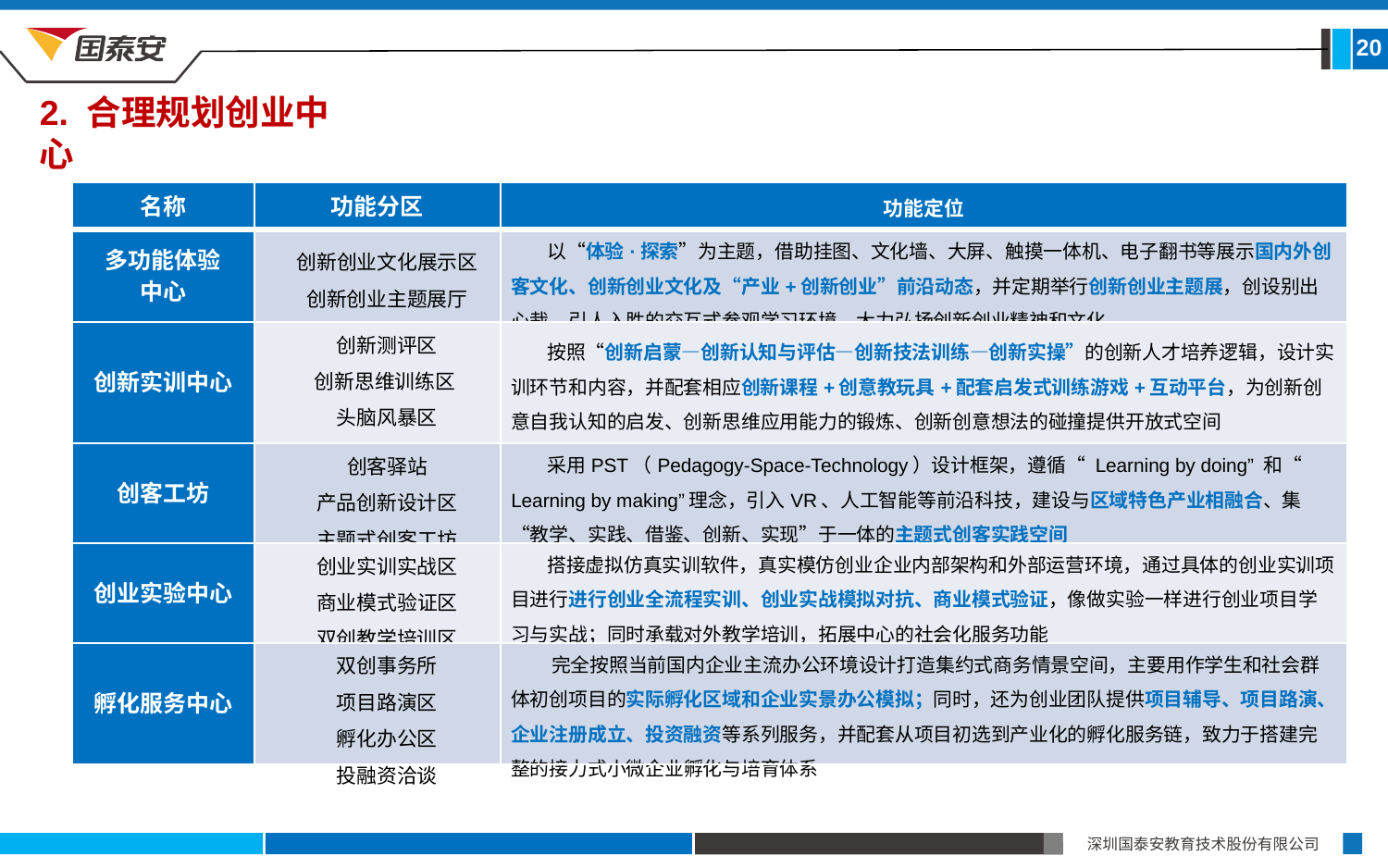

20
2. 合理规划创业中心
| 名称 | 功能分区 | 功能定位 |
| --- | --- | --- |
| 多功能体验 中心 | 创新创业文化展示区 创新创业主题展厅 | 以“体验·探索”为主题，借助挂图、文化墙、大屏、触摸一体机、电子翻书等展示国内外创客文化、创新创业文化及“产业+创新创业”前沿动态，并定期举行创新创业主题展，创设别出心裁、引人入胜的交互式参观学习环境，大力弘扬创新创业精神和文化 |
| 创新实训中心 | 创新测评区 创新思维训练区 头脑风暴区 专业/产业创新拓展区 | 按照“创新启蒙—创新认知与评估—创新技法训练—创新实操”的创新人才培养逻辑，设计实训环节和内容，并配套相应创新课程+创意教玩具+配套启发式训练游戏+互动平台，为创新创意自我认知的启发、创新思维应用能力的锻炼、创新创意想法的碰撞提供开放式空间 |
| 创客工坊 | 创客驿站 产品创新设计区 主题式创客工坊 | 采用PST（Pedagogy-Space-Technology）设计框架，遵循“ Learning by doing” 和“ Learning by making”理念，引入VR、人工智能等前沿科技，建设与区域特色产业相融合、集“教学、实践、借鉴、创新、实现”于一体的主题式创客实践空间 |
| 创业实验中心 | 创业实训实战区 商业模式验证区 双创教学培训区 | 搭接虚拟仿真实训软件，真实模仿创业企业内部架构和外部运营环境，通过具体的创业实训项目进行进行创业全流程实训、创业实战模拟对抗、商业模式验证，像做实验一样进行创业项目学习与实战；同时承载对外教学培训，拓展中心的社会化服务功能 |
| 孵化服务中心 | 双创事务所 项目路演区 孵化办公区 投融资洽谈 | 完全按照当前国内企业主流办公环境设计打造集约式商务情景空间，主要用作学生和社会群体初创项目的实际孵化区域和企业实景办公模拟；同时，还为创业团队提供项目辅导、项目路演、企业注册成立、投资融资等系列服务，并配套从项目初选到产业化的孵化服务链，致力于搭建完整的接力式小微企业孵化与培育体系 |